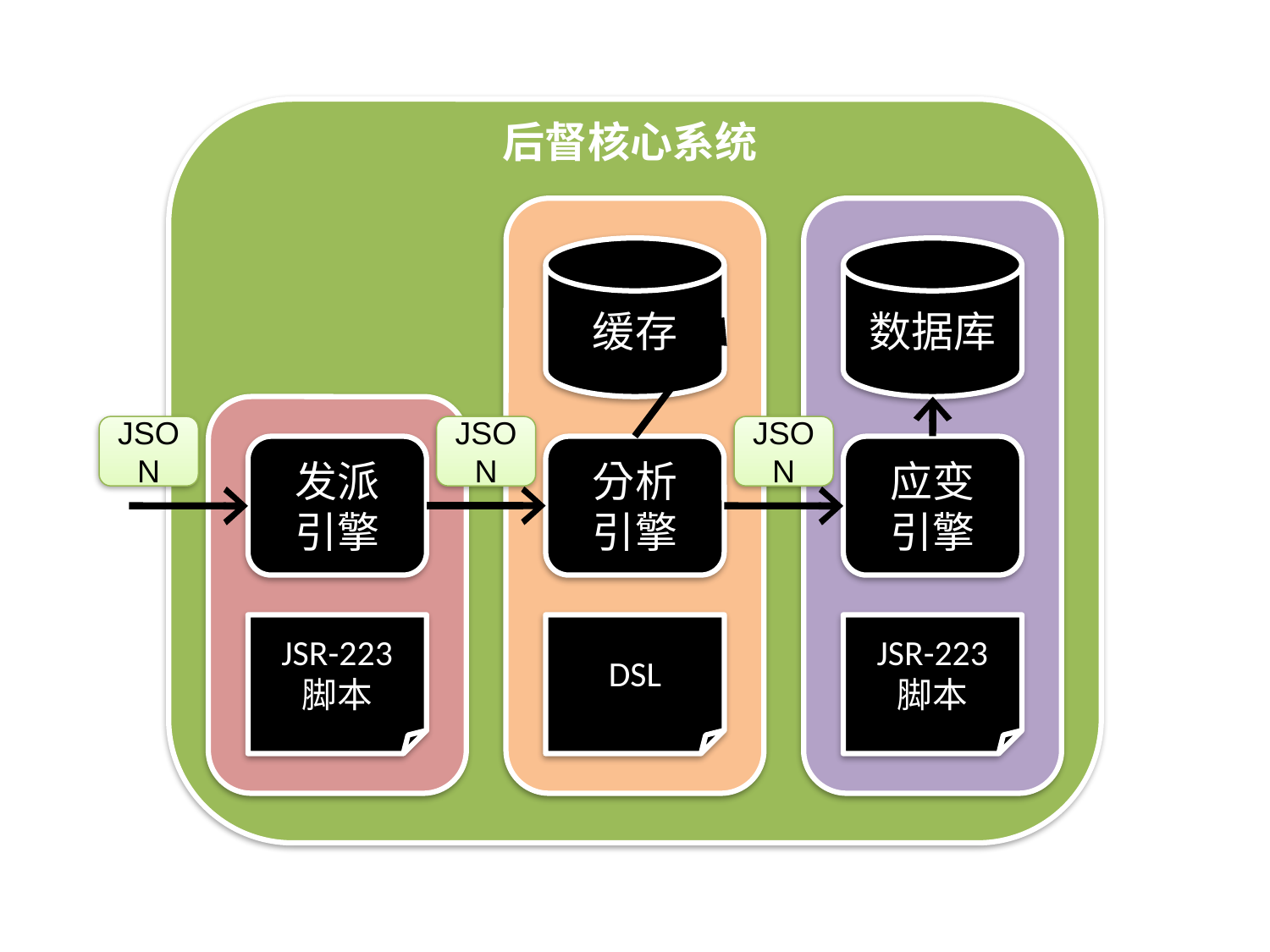

后督核心系统

缓存
数据库

JSON
JSON
JSON
发派
引擎
分析
引擎
应变
引擎
JSR-223
脚本
DSL
JSR-223
脚本